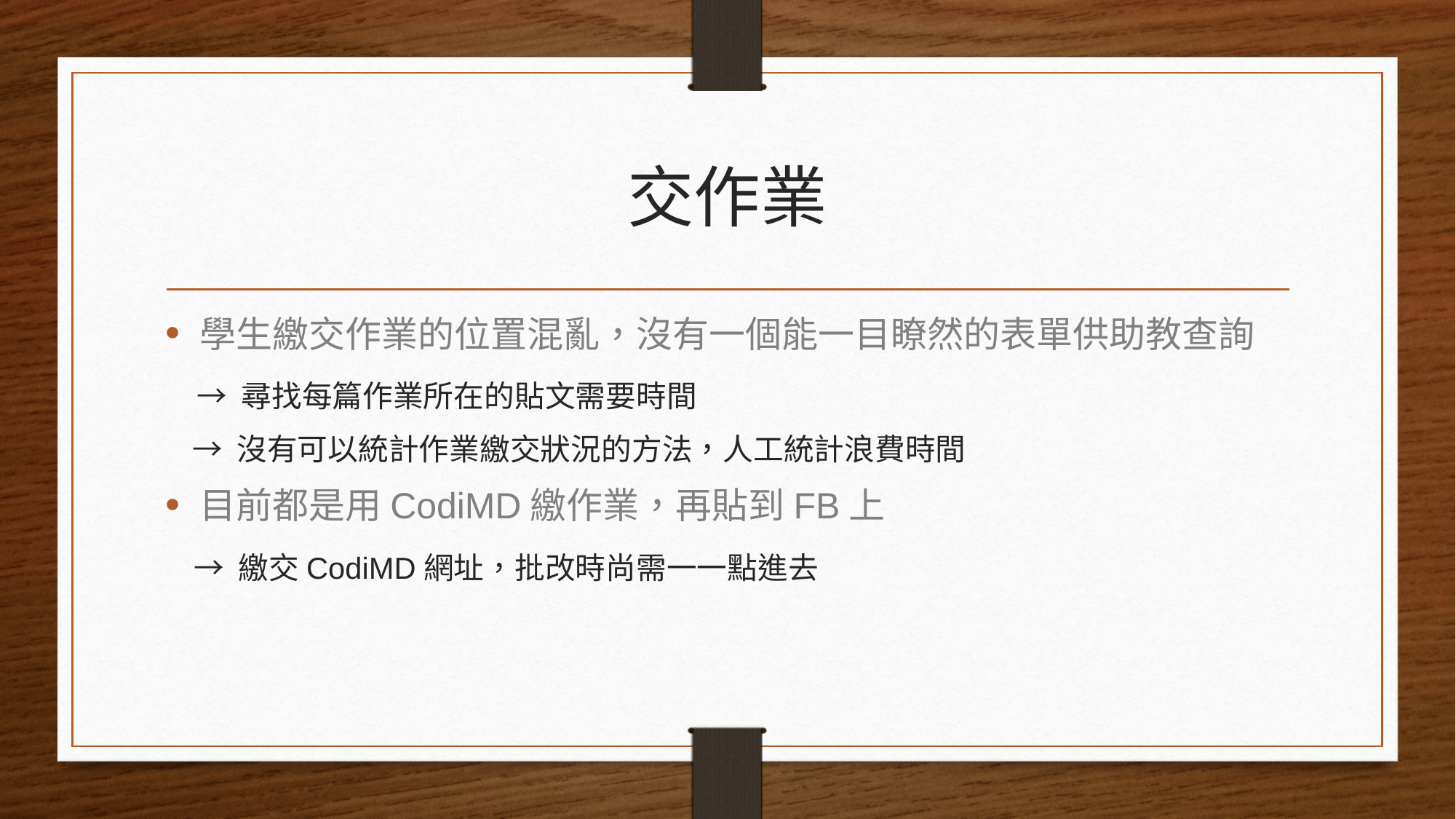

# 交作業
學生繳交作業的位置混亂，沒有一個能一目瞭然的表單供助教查詢
    → 尋找每篇作業所在的貼文需要時間
    → 沒有可以統計作業繳交狀況的方法，人工統計浪費時間
目前都是用CodiMD繳作業，再貼到FB上
    → 繳交CodiMD網址，批改時尚需一一點進去